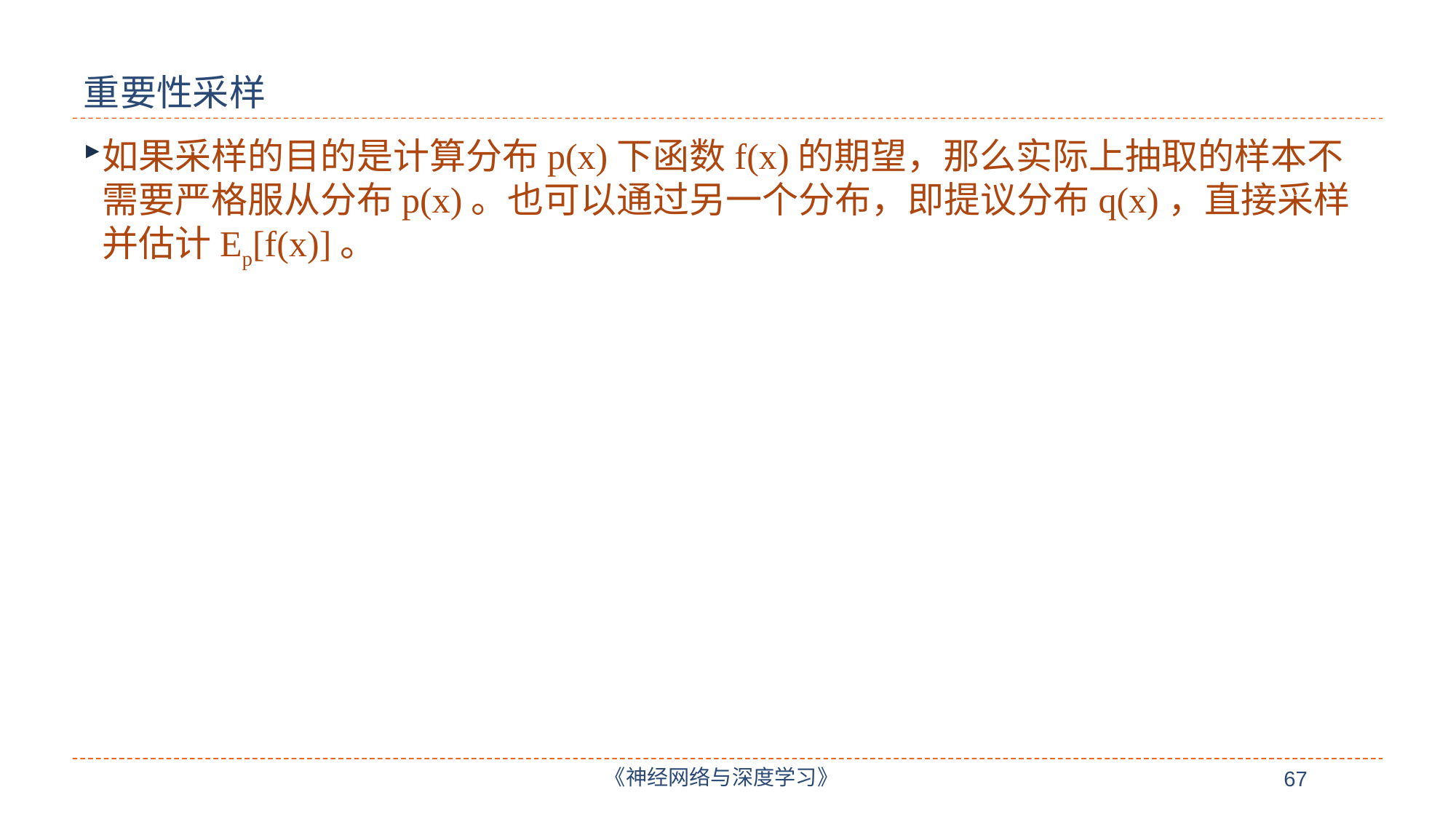

# 重要性采样
如果采样的目的是计算分布p(x)下函数f(x)的期望，那么实际上抽取的样本不需要严格服从分布p(x)。也可以通过另一个分布，即提议分布q(x)，直接采样并估计Ep[f(x)]。